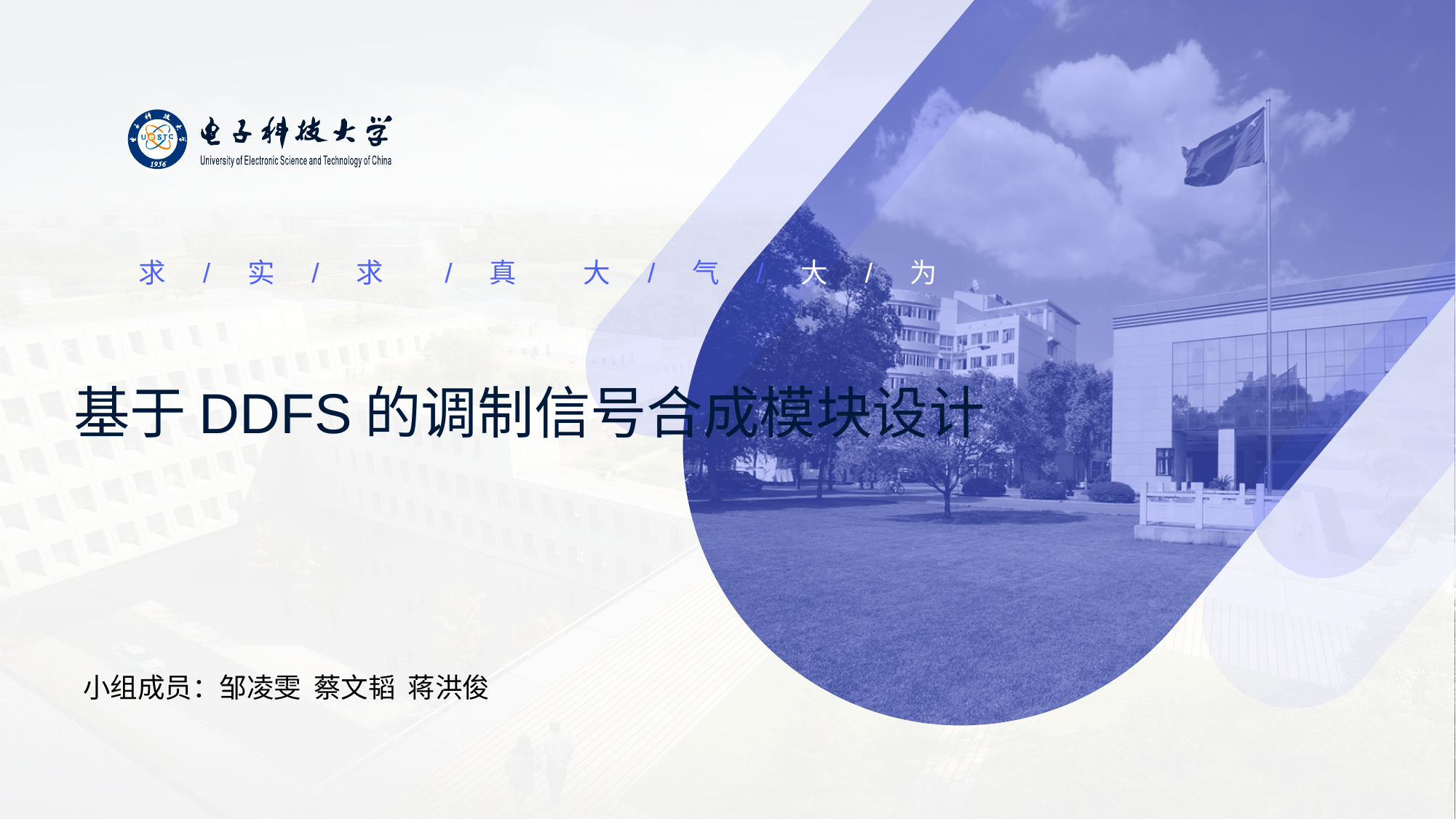

求/实/求 /真 大/气/大/为
# 基于DDFS的调制信号合成模块设计
小组成员：邹凌雯  蔡文韬  蒋洪俊